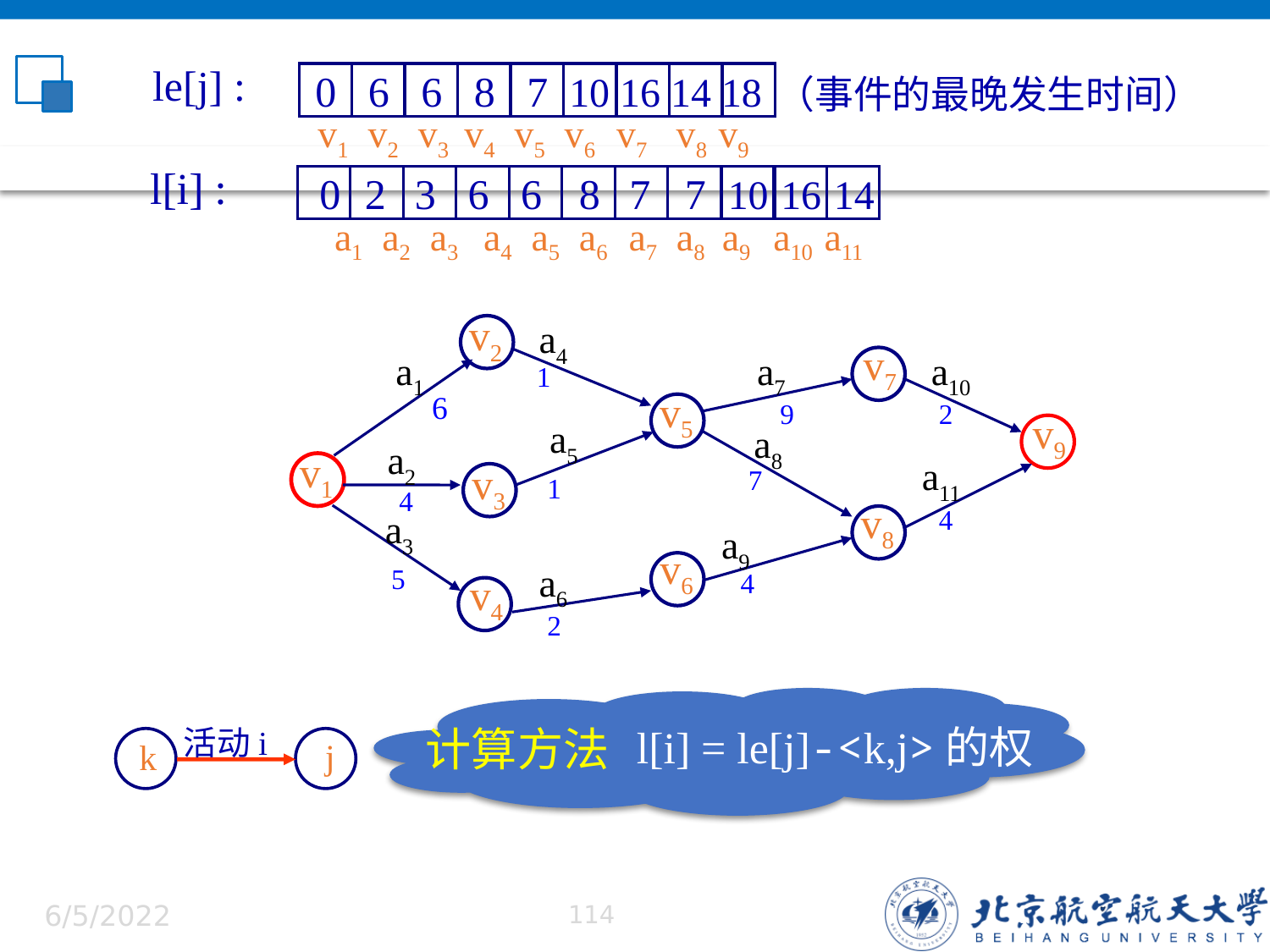

le[j] :
0   6   6   8   7  10 16 14 18

（事件的最晚发生时间）
v1  v2  v3  v4  v5  v6   v7   v8  v9
l[i] :

a1  a2  a3   a4  a5  a6   a7  a8   a9    a10  a11
0
2
3
6
6
8
7
7
10
16
14
v2
a4

v7
a1
a7
a10

1

v5
6
9
2

v9
a5
a8

a2

v1
a11
v3

7

1
4

v8
4
a3

a9
v6

a6

5
4
v4

2

l[i] = le[j]-<k,j>的权
计算方法
活动i
j

k

6/5/2022
114